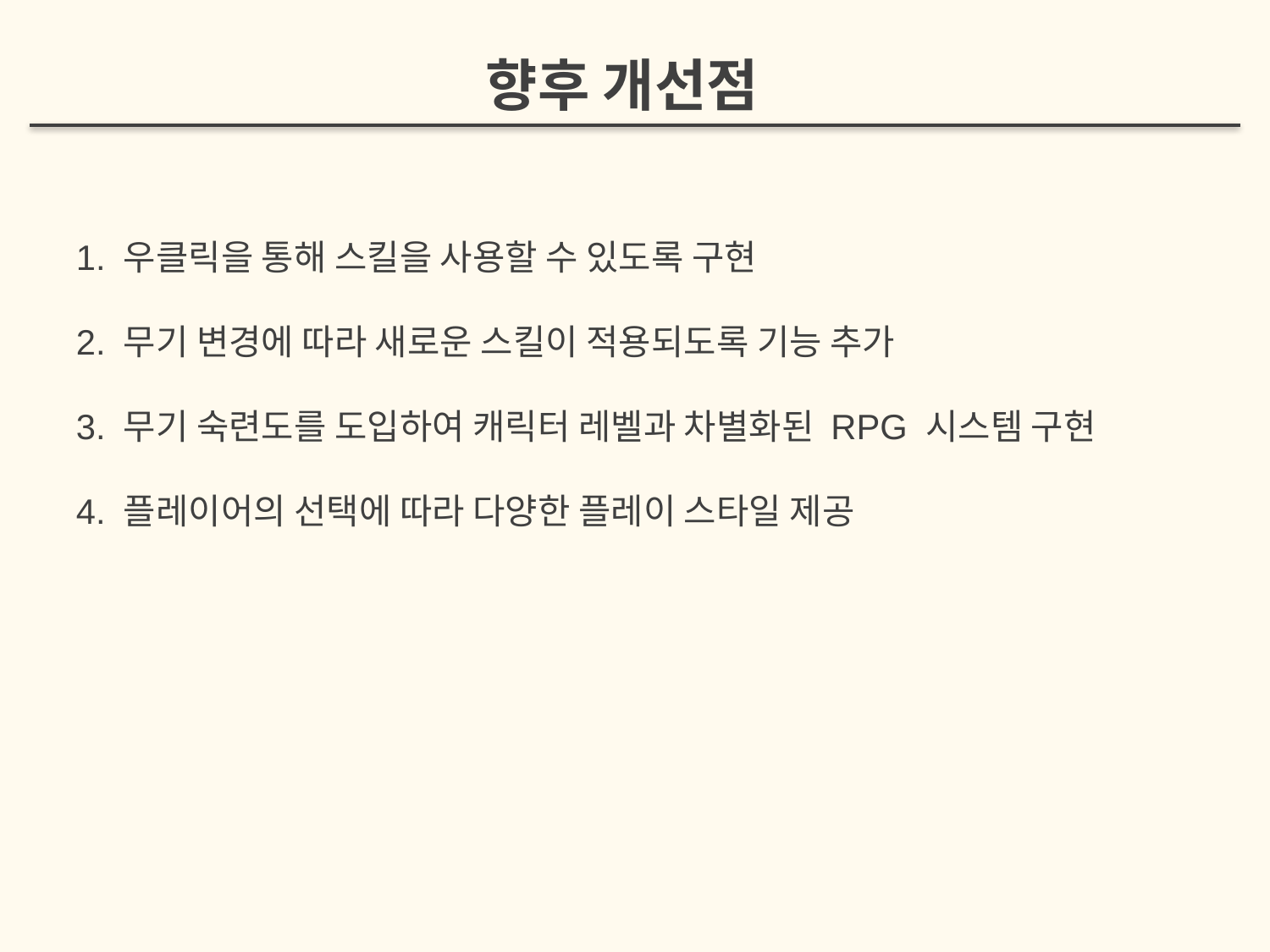

향후 개선점

1. 우클릭을 통해 스킬을 사용할 수 있도록 구현
2. 무기 변경에 따라 새로운 스킬이 적용되도록 기능 추가
3. 무기 숙련도를 도입하여 캐릭터 레벨과 차별화된 RPG 시스템 구현
4. 플레이어의 선택에 따라 다양한 플레이 스타일 제공